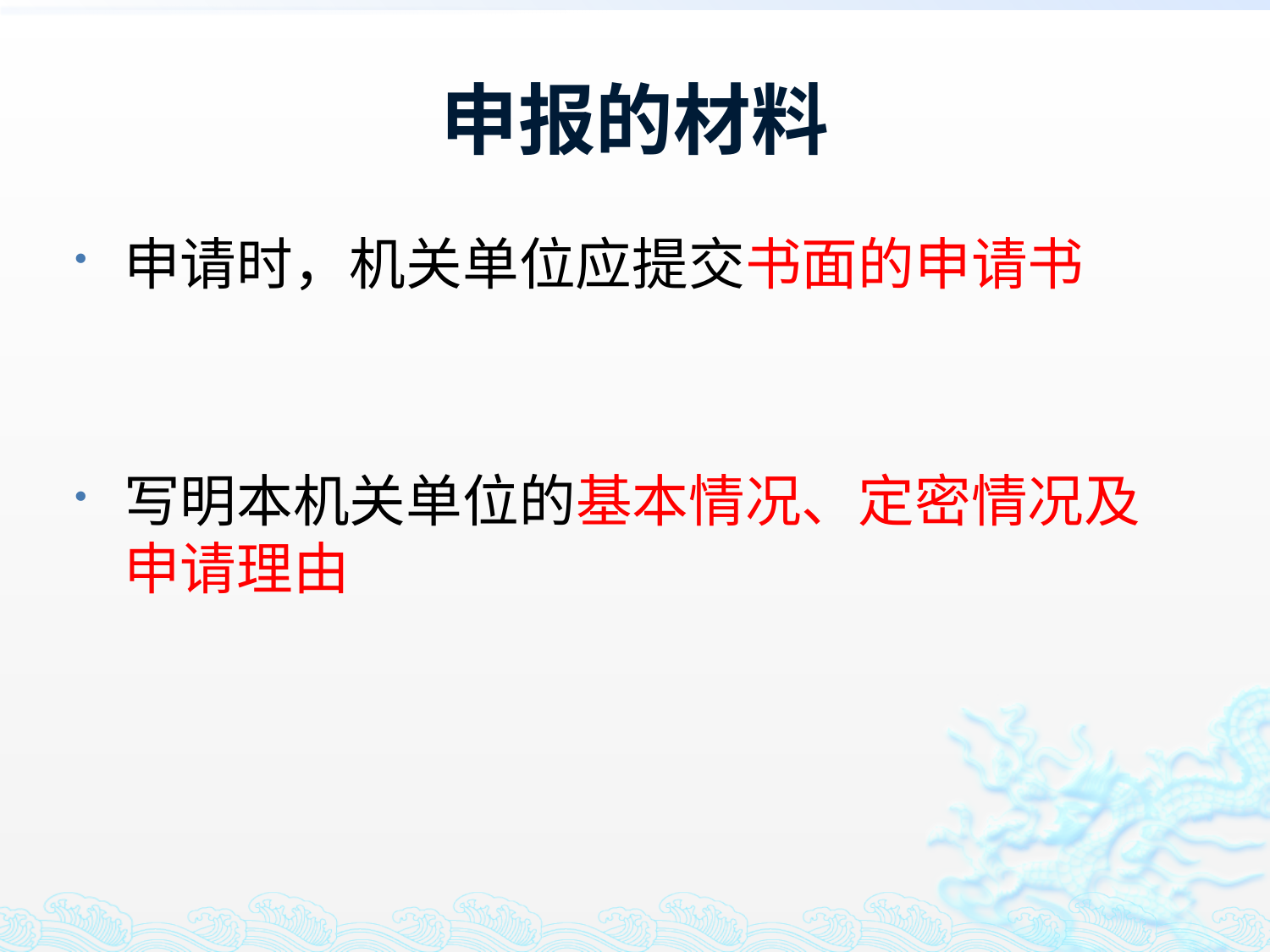

# 申报的材料
申请时，机关单位应提交书面的申请书

写明本机关单位的基本情况、定密情况及申请理由